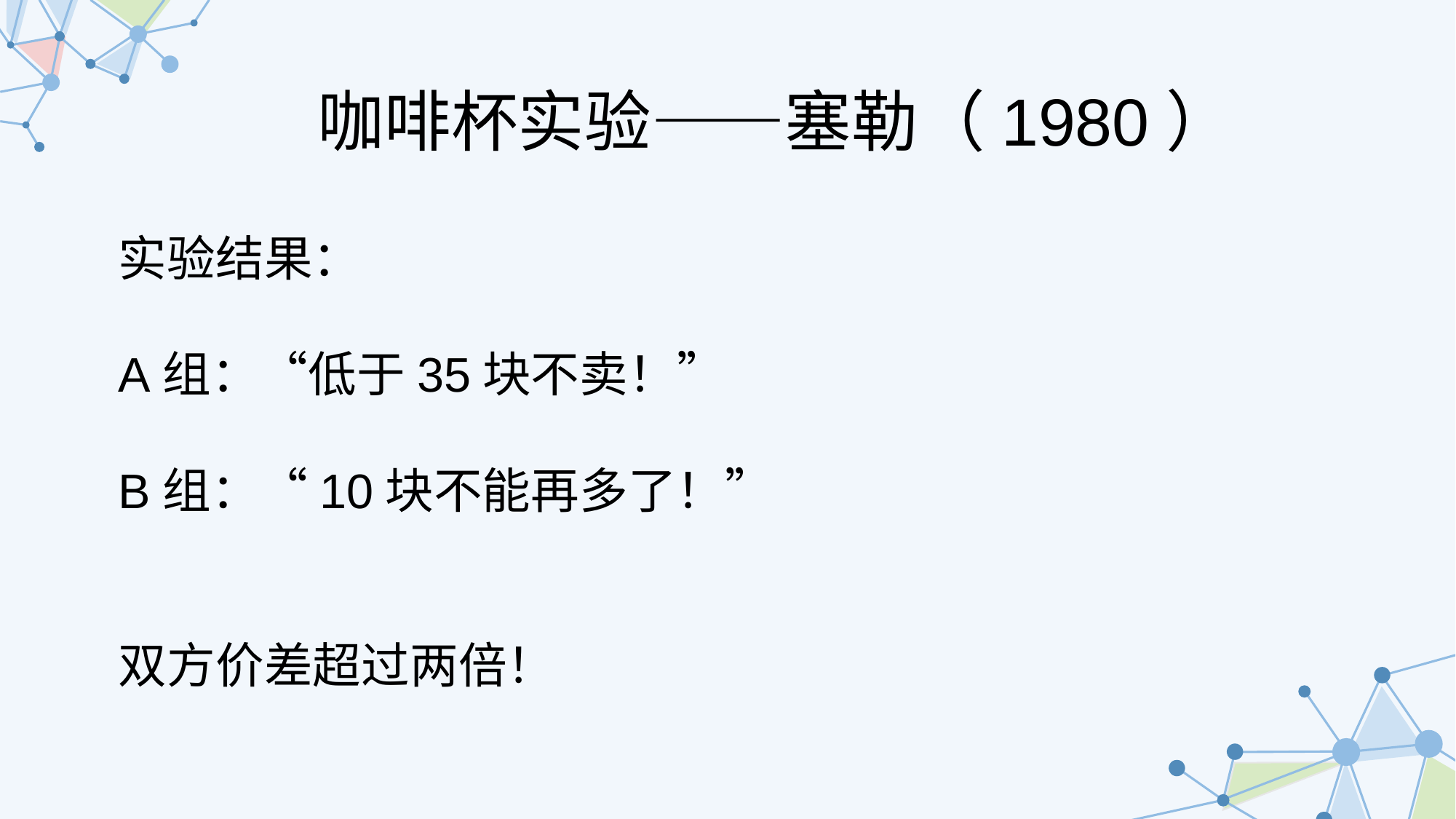

咖啡杯实验——塞勒（1980）
实验结果：

A组：“低于35块不卖！”

B组：“10块不能再多了！”

双方价差超过两倍！